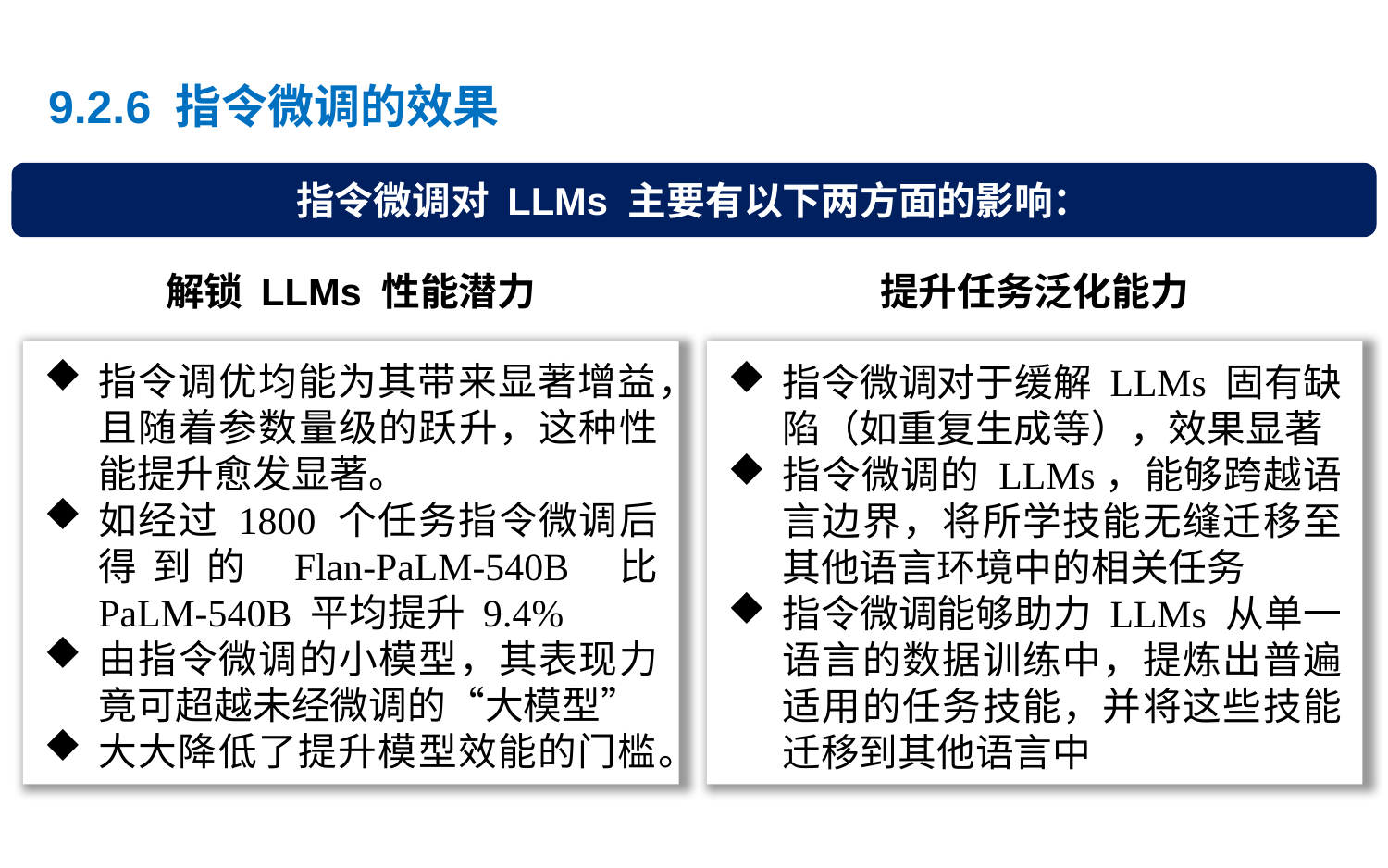

# 9.2.6 指令微调的效果
指令微调对 LLMs 主要有以下两方面的影响：
解锁 LLMs 性能潜力
提升任务泛化能力

指令调优均能为其带来显著增益，且随着参数量级的跃升，这种性能提升愈发显著。
如经过 1800 个任务指令微调后得到的 Flan-PaLM-540B 比 PaLM-540B 平均提升 9.4%
由指令微调的小模型，其表现力竟可超越未经微调的“大模型”
大大降低了提升模型效能的门槛。
指令微调对于缓解 LLMs 固有缺陷（如重复生成等），效果显著
指令微调的 LLMs，能够跨越语言边界，将所学技能无缝迁移至其他语言环境中的相关任务
指令微调能够助力 LLMs 从单一语言的数据训练中，提炼出普遍 适用的任务技能，并将这些技能迁移到其他语言中